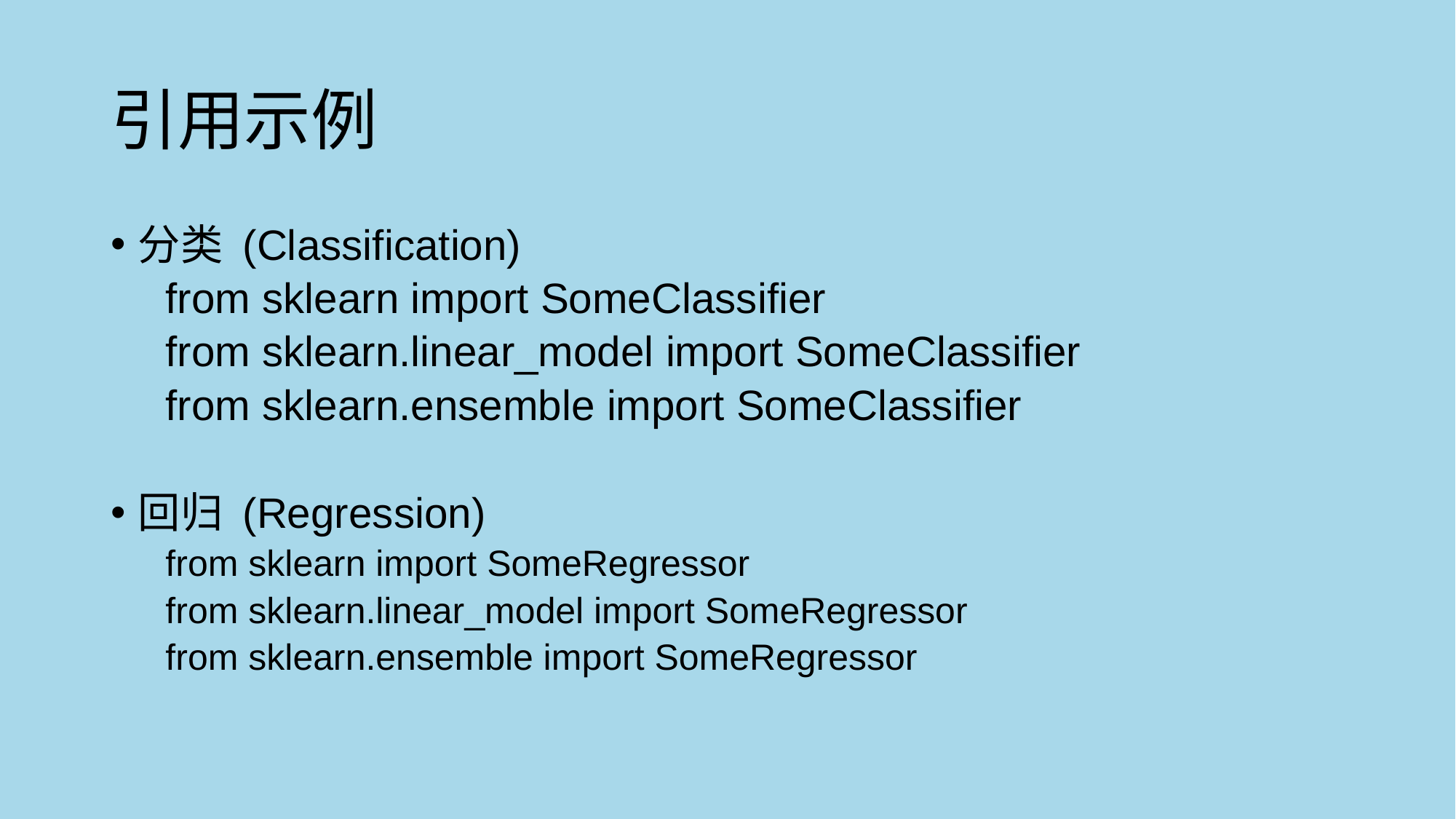

# 引用示例
分类 (Classification)
from sklearn import SomeClassifier
from sklearn.linear_model import SomeClassifier
from sklearn.ensemble import SomeClassifier

回归 (Regression)
from sklearn import SomeRegressor
from sklearn.linear_model import SomeRegressor
from sklearn.ensemble import SomeRegressor